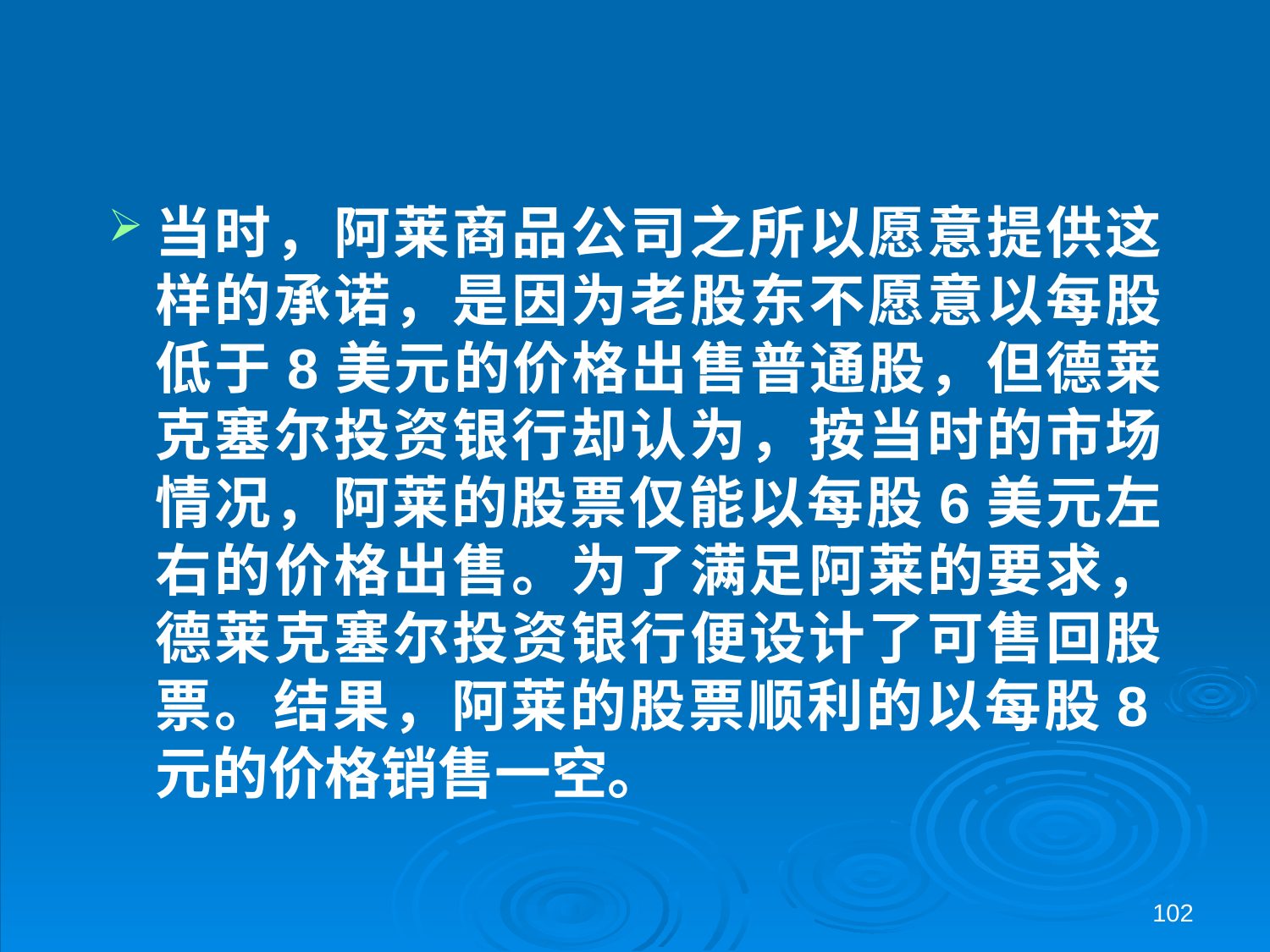

#
当时，阿莱商品公司之所以愿意提供这样的承诺，是因为老股东不愿意以每股低于8美元的价格出售普通股，但德莱克塞尔投资银行却认为，按当时的市场情况，阿莱的股票仅能以每股6美元左右的价格出售。为了满足阿莱的要求，德莱克塞尔投资银行便设计了可售回股票。结果，阿莱的股票顺利的以每股8元的价格销售一空。

102